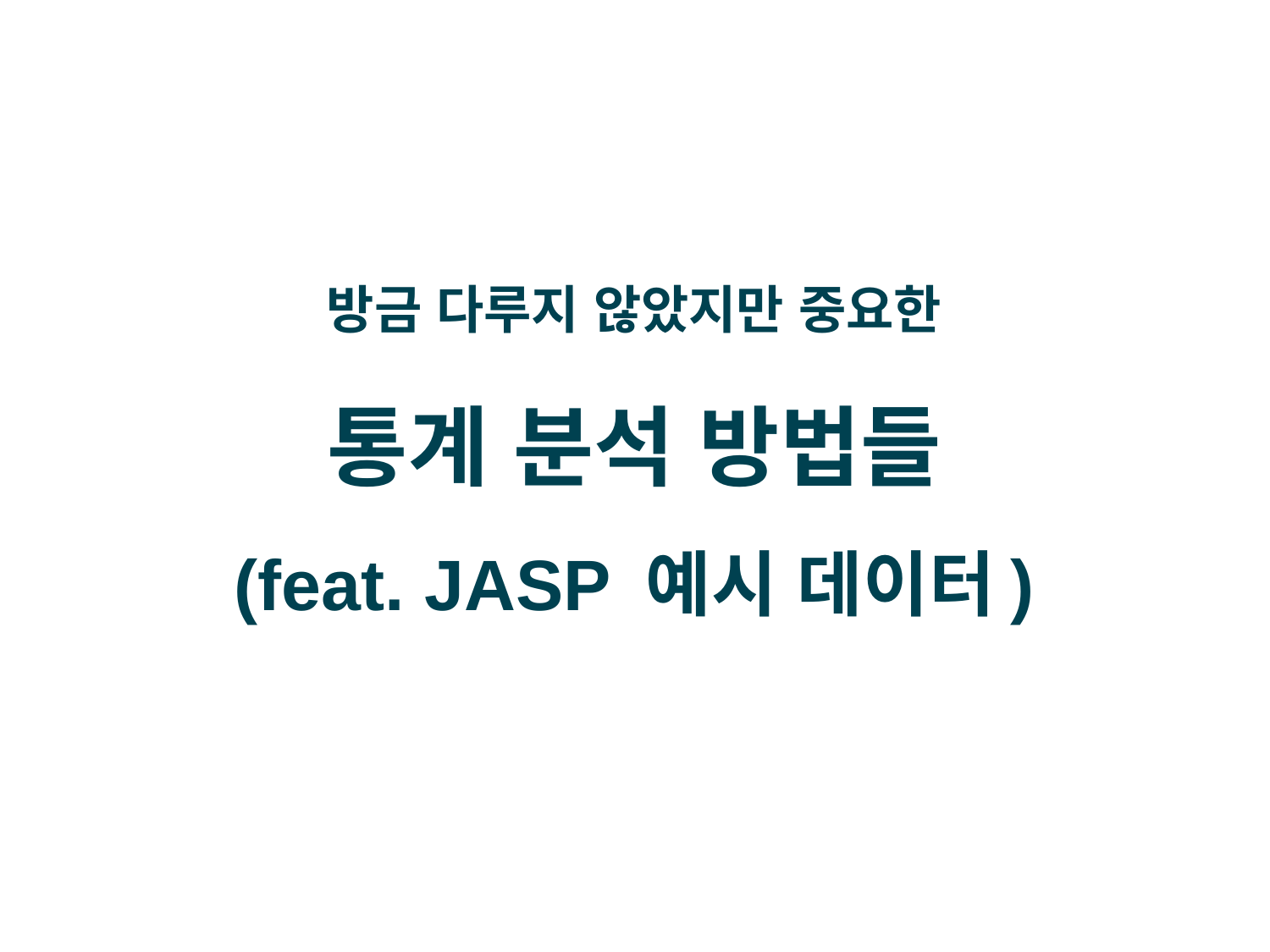

# 방금 다루지 않았지만 중요한 통계 분석 방법들 (feat. JASP 예시 데이터)